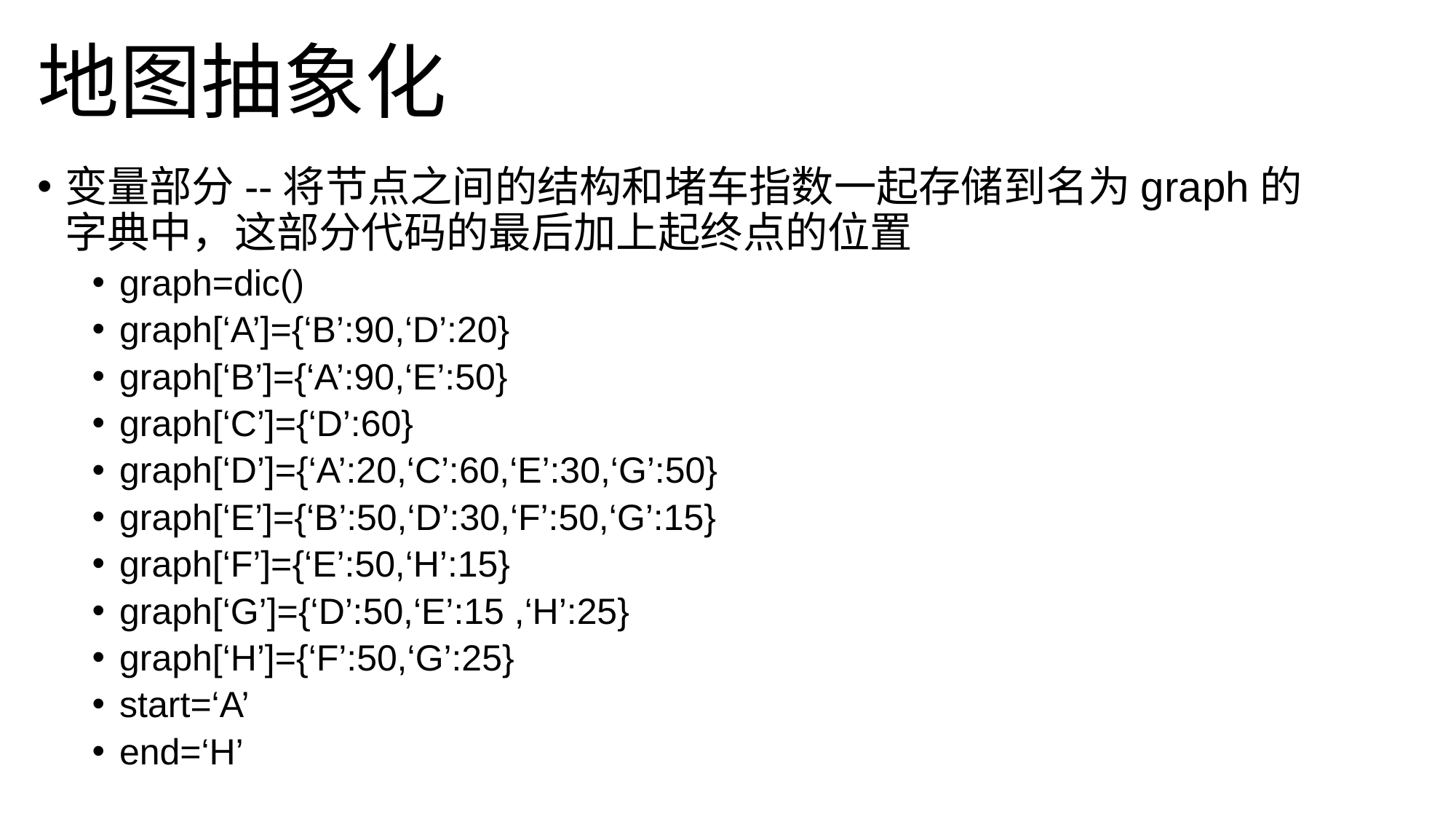

# 地图抽象化
变量部分--将节点之间的结构和堵车指数一起存储到名为graph的字典中，这部分代码的最后加上起终点的位置
graph=dic()
graph[‘A’]={‘B’:90,‘D’:20}
graph[‘B’]={‘A’:90,‘E’:50}
graph[‘C’]={‘D’:60}
graph[‘D’]={‘A’:20,‘C’:60,‘E’:30,‘G’:50}
graph[‘E’]={‘B’:50,‘D’:30,‘F’:50,‘G’:15}
graph[‘F’]={‘E’:50,‘H’:15}
graph[‘G’]={‘D’:50,‘E’:15 ,‘H’:25}
graph[‘H’]={‘F’:50,‘G’:25}
start=‘A’
end=‘H’